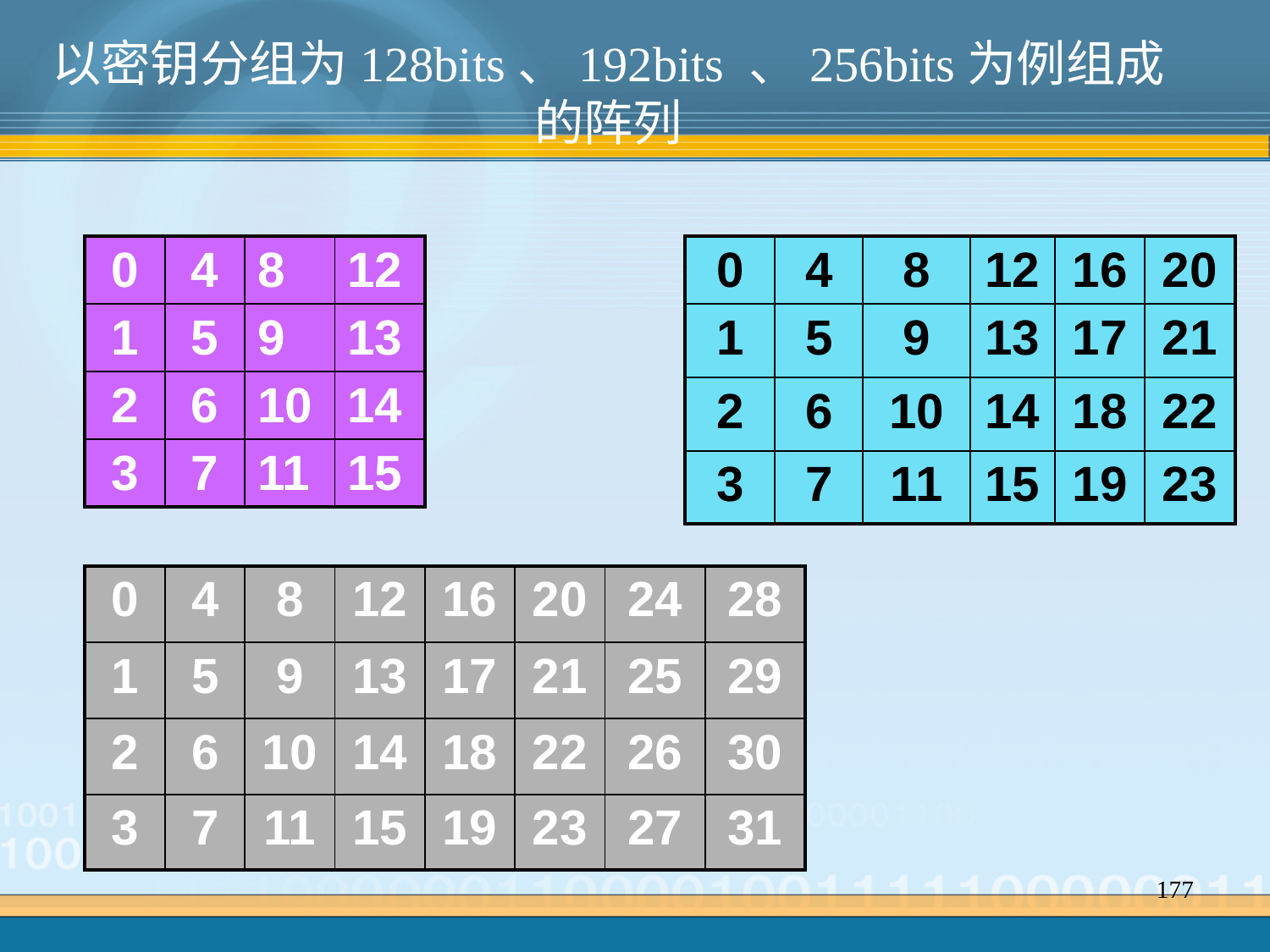

以密钥分组为128bits、192bits 、256bits为例组成的阵列
| 0 | 4 | 8 | 12 |
| --- | --- | --- | --- |
| 1 | 5 | 9 | 13 |
| 2 | 6 | 10 | 14 |
| 3 | 7 | 11 | 15 |
| 0 | 4 | 8 | 12 | 16 | 20 |
| --- | --- | --- | --- | --- | --- |
| 1 | 5 | 9 | 13 | 17 | 21 |
| 2 | 6 | 10 | 14 | 18 | 22 |
| 3 | 7 | 11 | 15 | 19 | 23 |
| 0 | 4 | 8 | 12 | 16 | 20 | 24 | 28 |
| --- | --- | --- | --- | --- | --- | --- | --- |
| 1 | 5 | 9 | 13 | 17 | 21 | 25 | 29 |
| 2 | 6 | 10 | 14 | 18 | 22 | 26 | 30 |
| 3 | 7 | 11 | 15 | 19 | 23 | 27 | 31 |
177